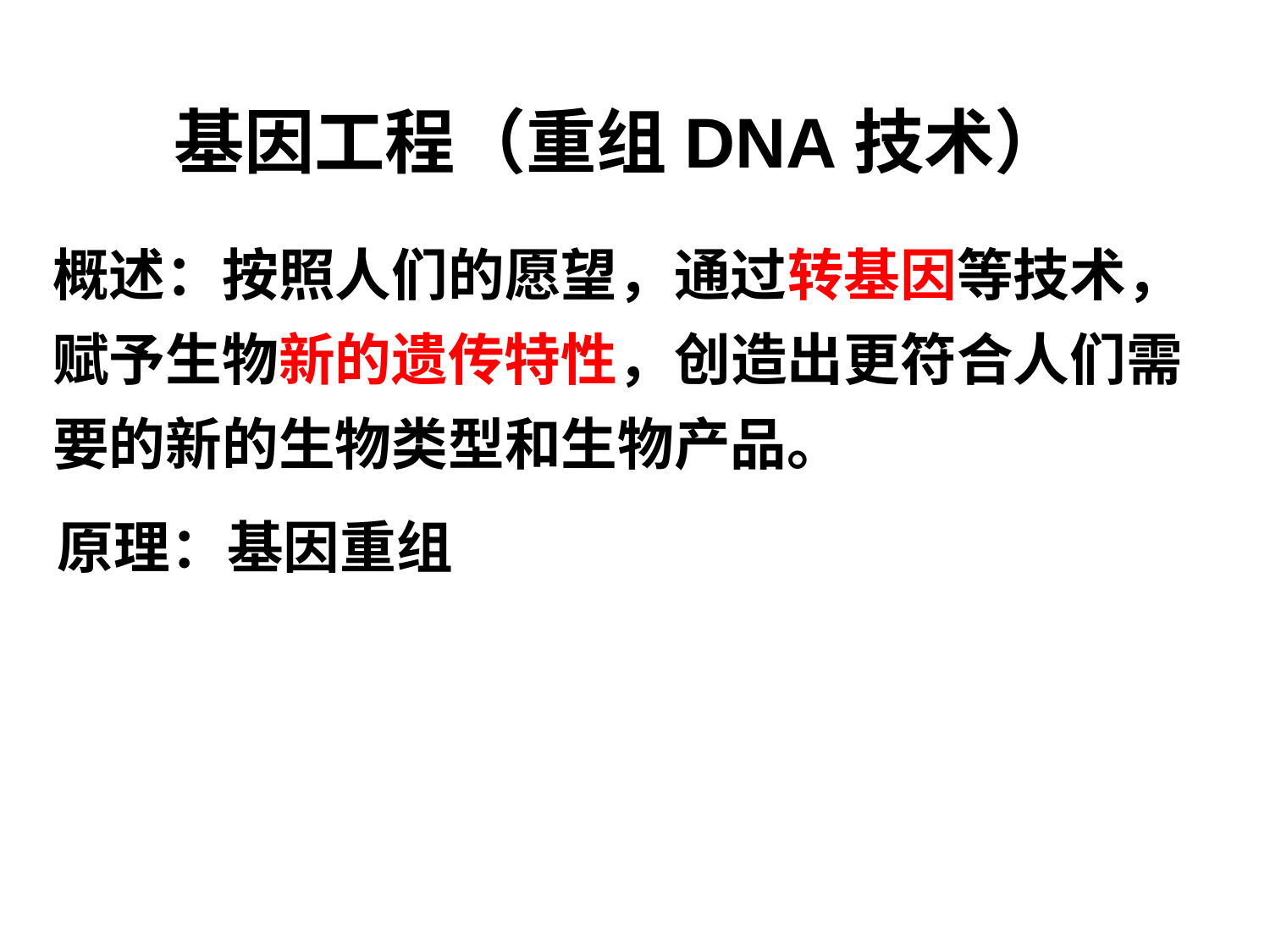

基因工程（重组DNA技术）
概述：按照人们的愿望，通过转基因等技术，赋予生物新的遗传特性，创造出更符合人们需要的新的生物类型和生物产品。
原理：基因重组